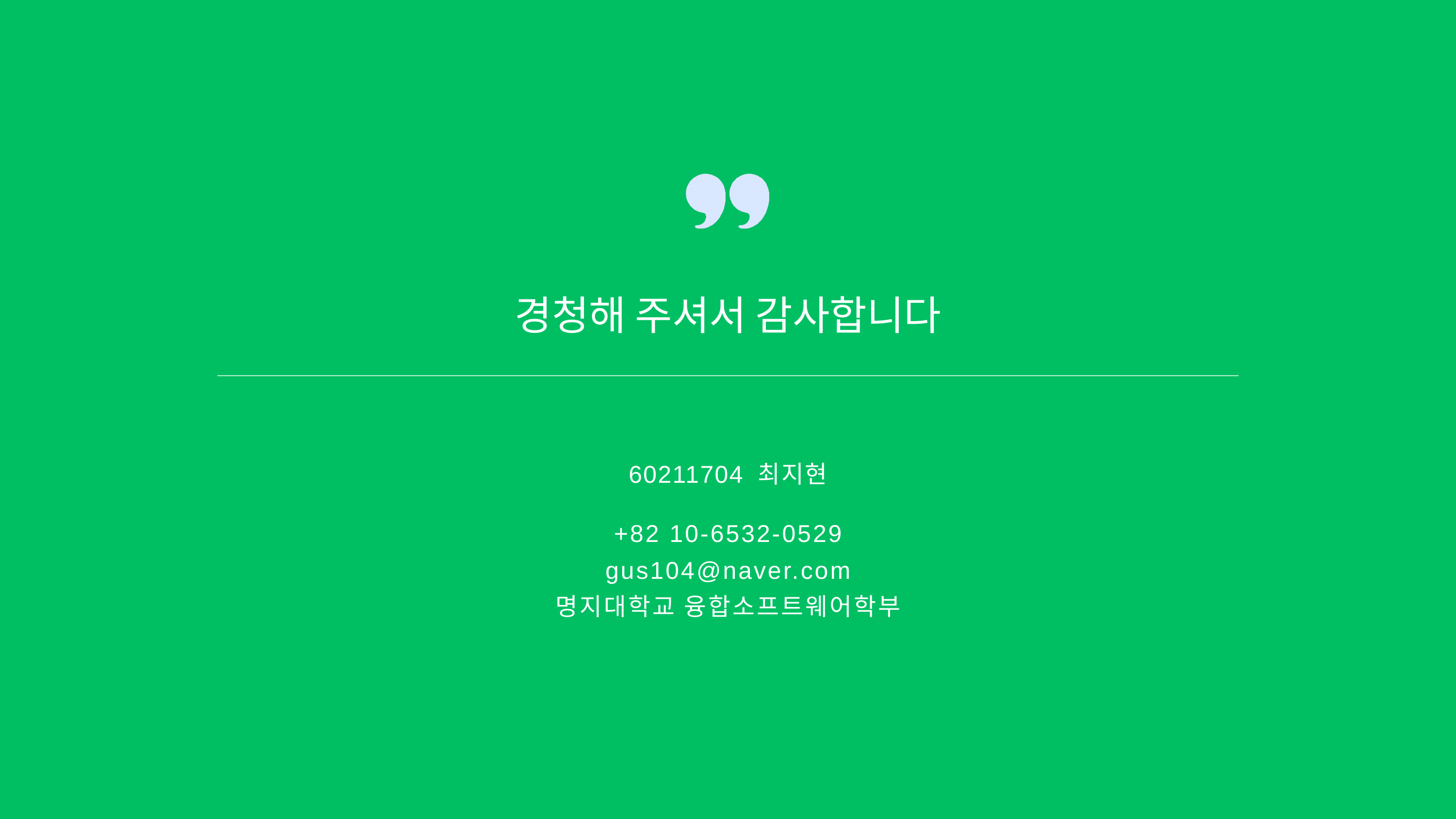

경청해 주셔서 감사합니다

60211704 최지현

+82 10-6532-0529
gus104@naver.com
명지대학교 융합소프트웨어학부